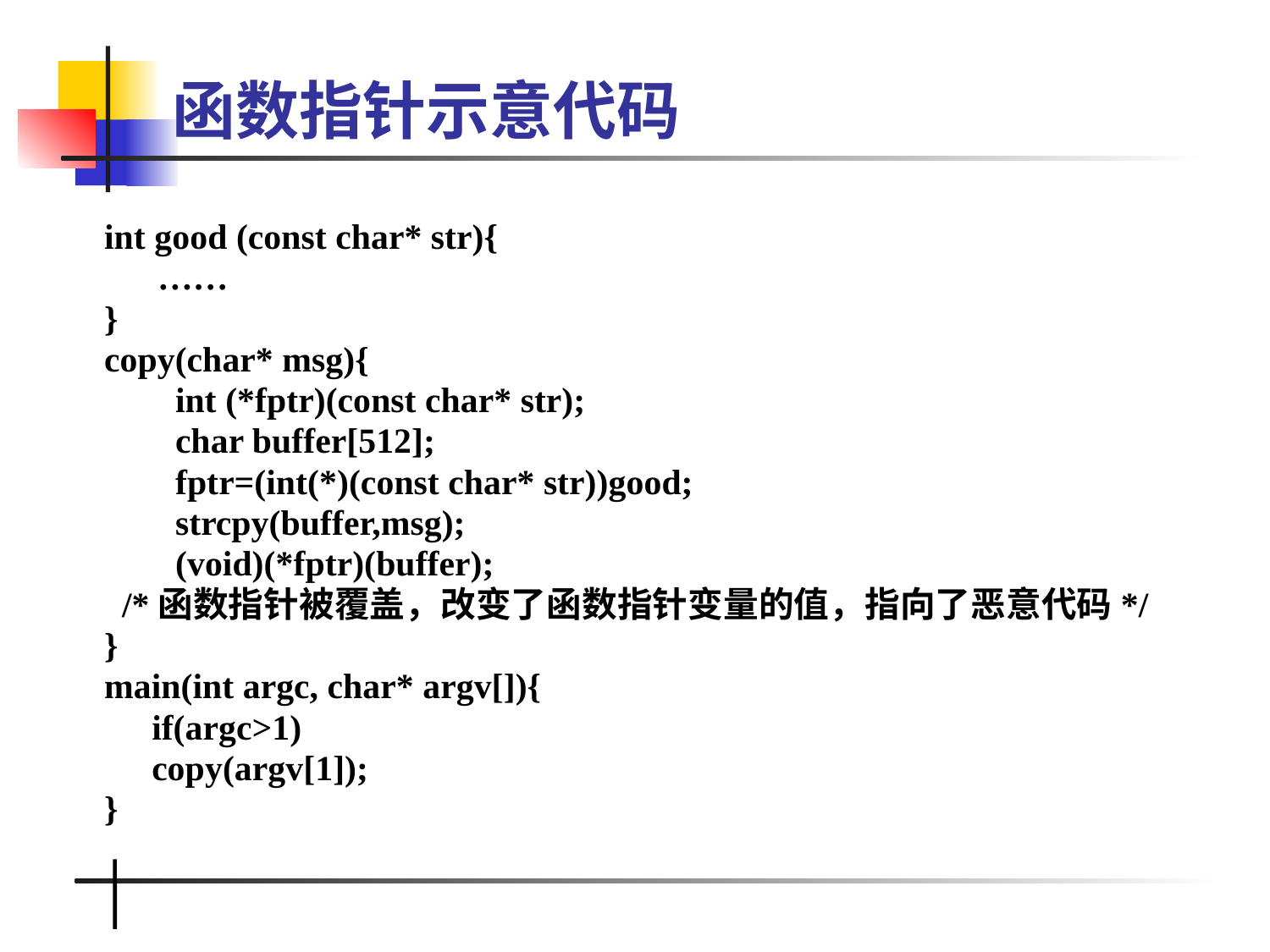

# 函数指针示意代码
int good (const char* str){
      ……
}
copy(char* msg){
        int (*fptr)(const char* str);
        char buffer[512];
        fptr=(int(*)(const char* str))good;
        strcpy(buffer,msg);
        (void)(*fptr)(buffer);
  /*函数指针被覆盖，改变了函数指针变量的值，指向了恶意代码*/
}
main(int argc, char* argv[]){
	if(argc>1)
	copy(argv[1]);
}